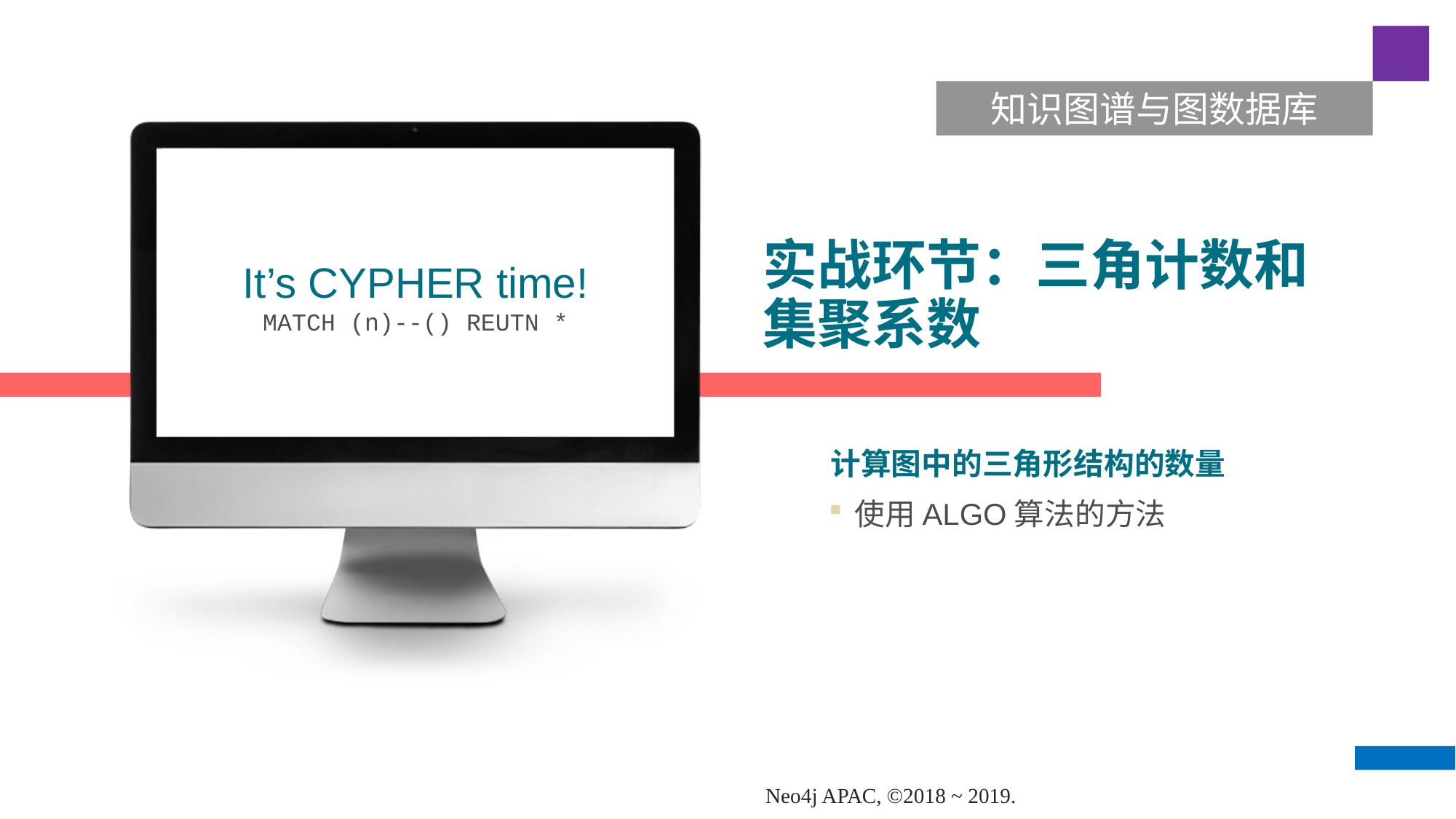

知识图谱与图数据库

It’s CYPHER time!
MATCH (n)--() REUTN *

# 实战环节：三角计数和集聚系数
计算图中的三角形结构的数量
使用ALGO算法的方法